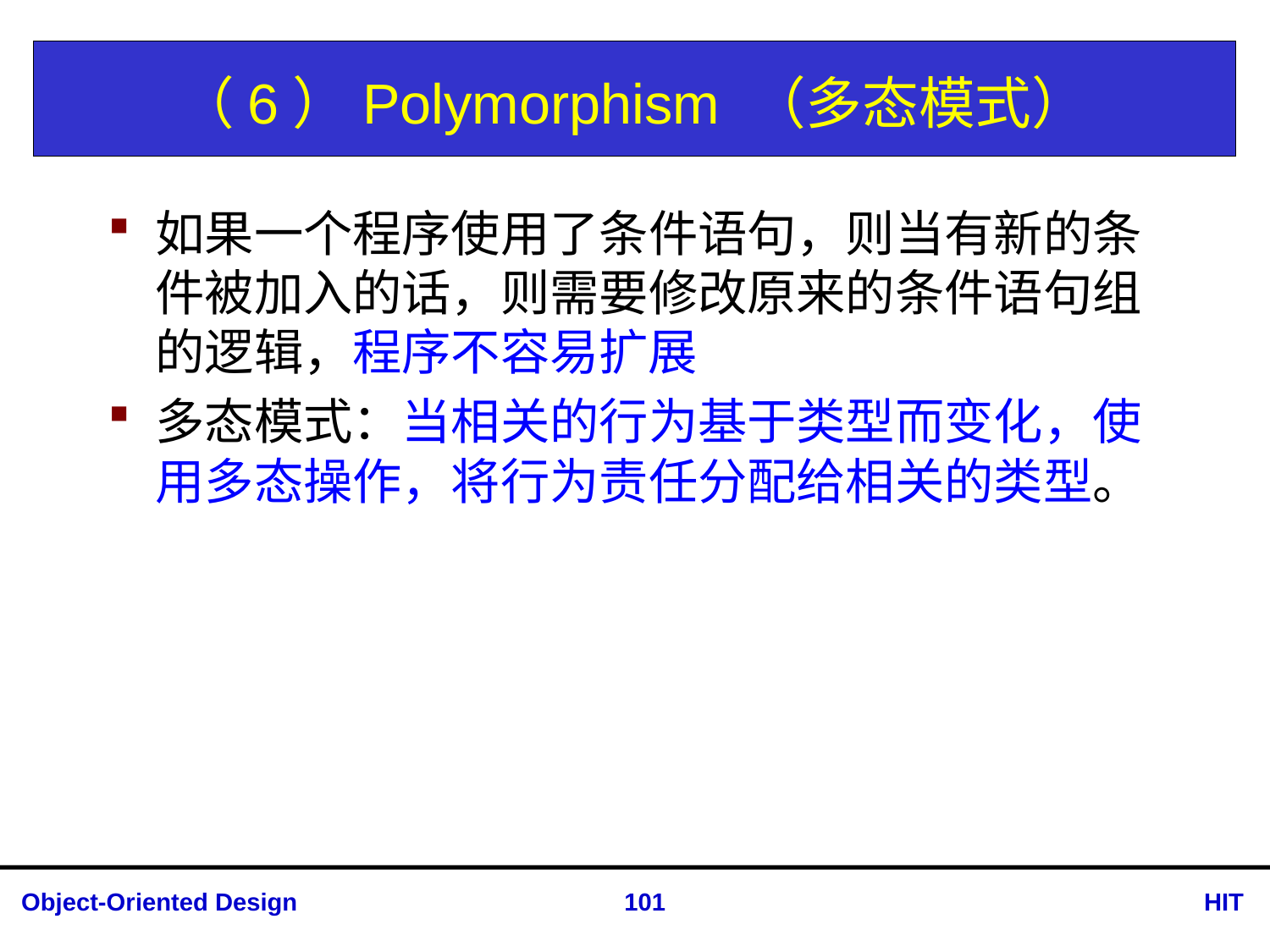

# （6）Polymorphism （多态模式）
如果一个程序使用了条件语句，则当有新的条件被加入的话，则需要修改原来的条件语句组的逻辑，程序不容易扩展
多态模式：当相关的行为基于类型而变化，使用多态操作，将行为责任分配给相关的类型。